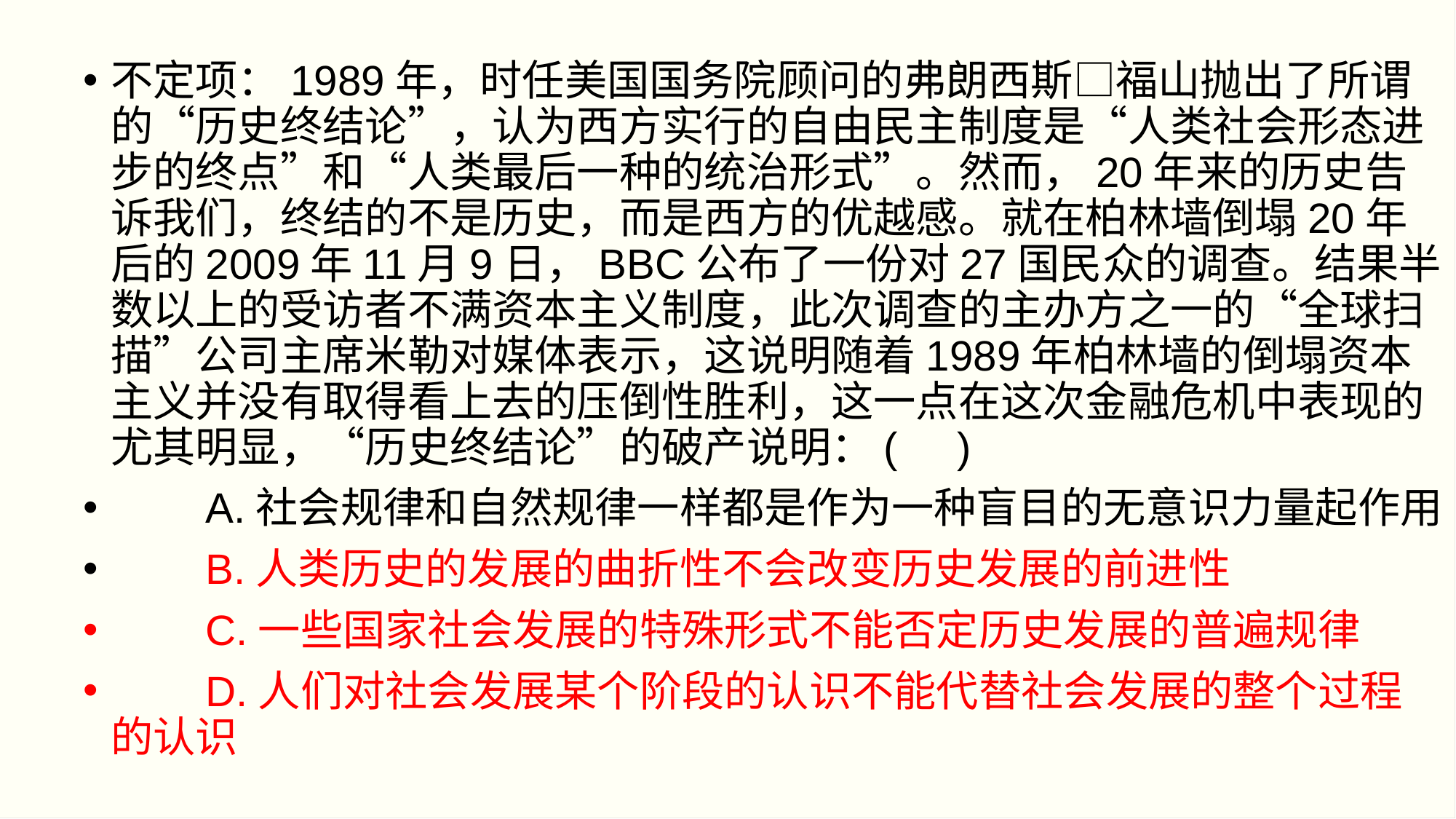

# 不定项：1989年，时任美国国务院顾问的弗朗西斯□福山抛出了所谓的“历史终结论”，认为西方实行的自由民主制度是“人类社会形态进步的终点”和“人类最后一种的统治形式”。然而，20年来的历史告诉我们，终结的不是历史，而是西方的优越感。就在柏林墙倒塌20年后的2009年11月9日，BBC公布了一份对27国民众的调查。结果半数以上的受访者不满资本主义制度，此次调查的主办方之一的“全球扫描”公司主席米勒对媒体表示，这说明随着1989年柏林墙的倒塌资本主义并没有取得看上去的压倒性胜利，这一点在这次金融危机中表现的尤其明显，“历史终结论”的破产说明：(     )
　　A.社会规律和自然规律一样都是作为一种盲目的无意识力量起作用
　　B.人类历史的发展的曲折性不会改变历史发展的前进性
　　C.一些国家社会发展的特殊形式不能否定历史发展的普遍规律
　　D.人们对社会发展某个阶段的认识不能代替社会发展的整个过程的认识